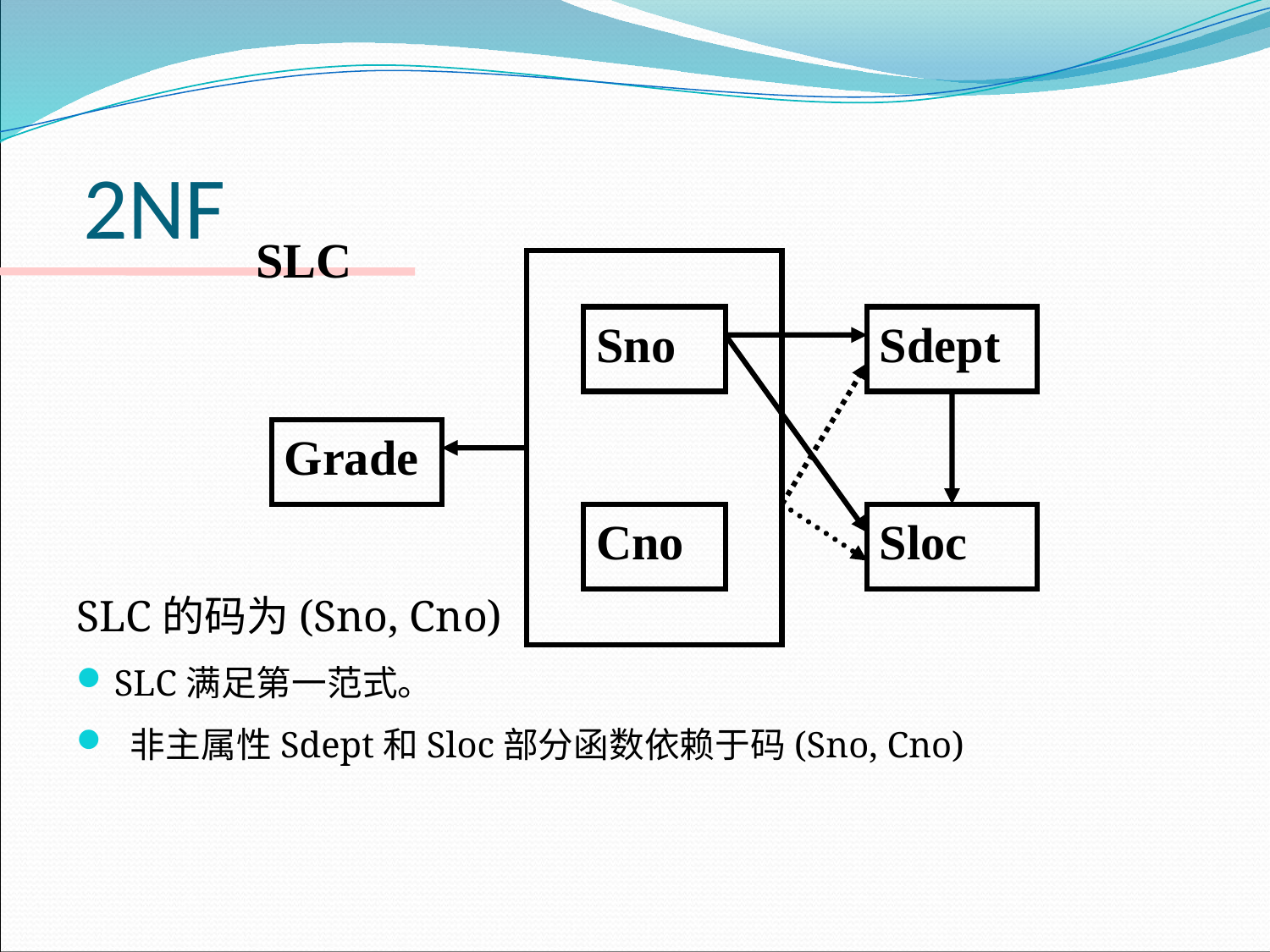

# 2NF
SLC

Sno
Sdept

Grade

Cno

Sloc

SLC的码为(Sno, Cno)
SLC满足第一范式。
 非主属性Sdept和Sloc部分函数依赖于码(Sno, Cno)

550